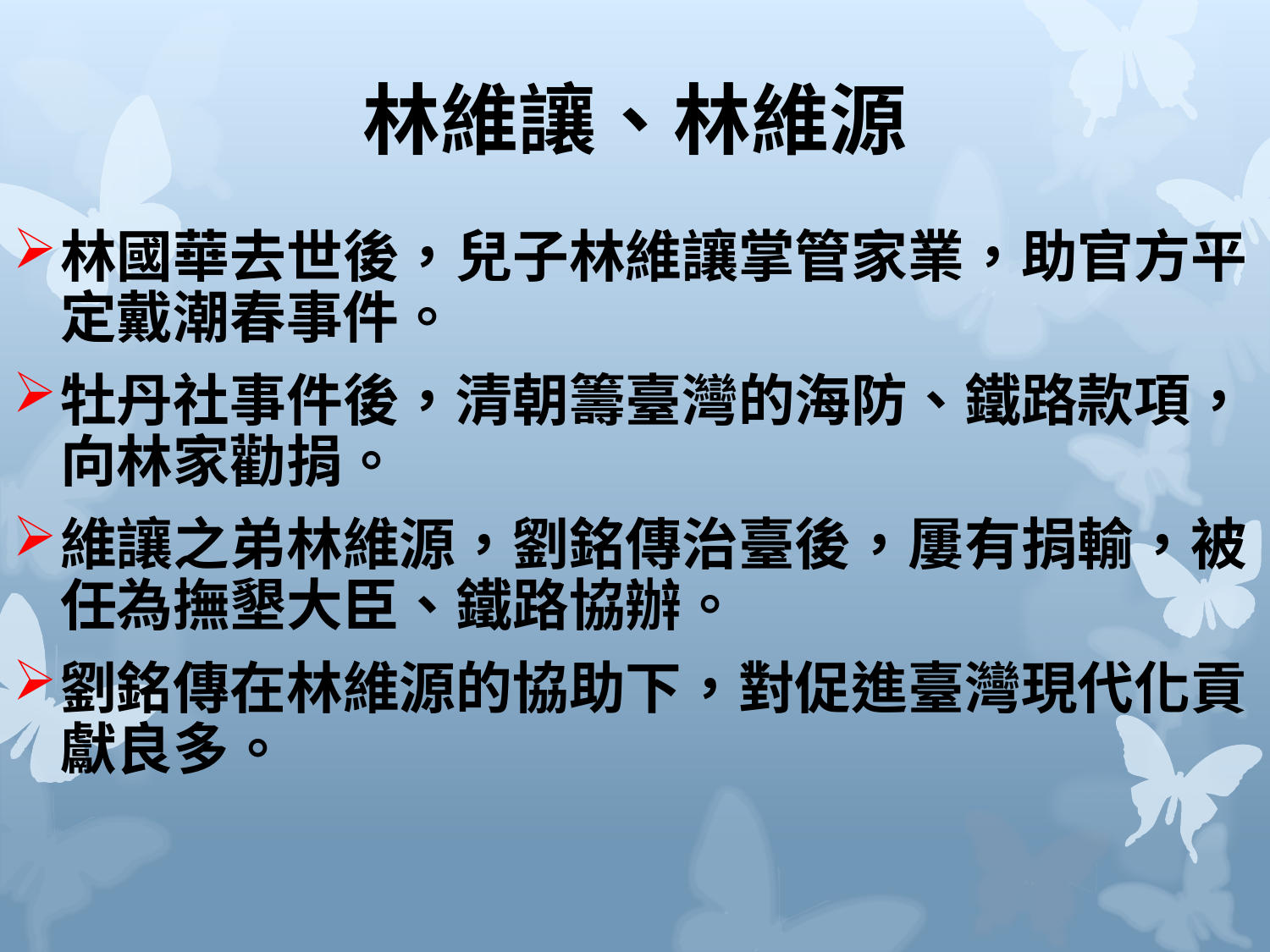

# 林維讓、林維源
林國華去世後，兒子林維讓掌管家業，助官方平定戴潮春事件。
牡丹社事件後，清朝籌臺灣的海防、鐵路款項，向林家勸捐。
維讓之弟林維源，劉銘傳治臺後，屢有捐輸，被任為撫墾大臣、鐵路協辦。
劉銘傳在林維源的協助下，對促進臺灣現代化貢獻良多。